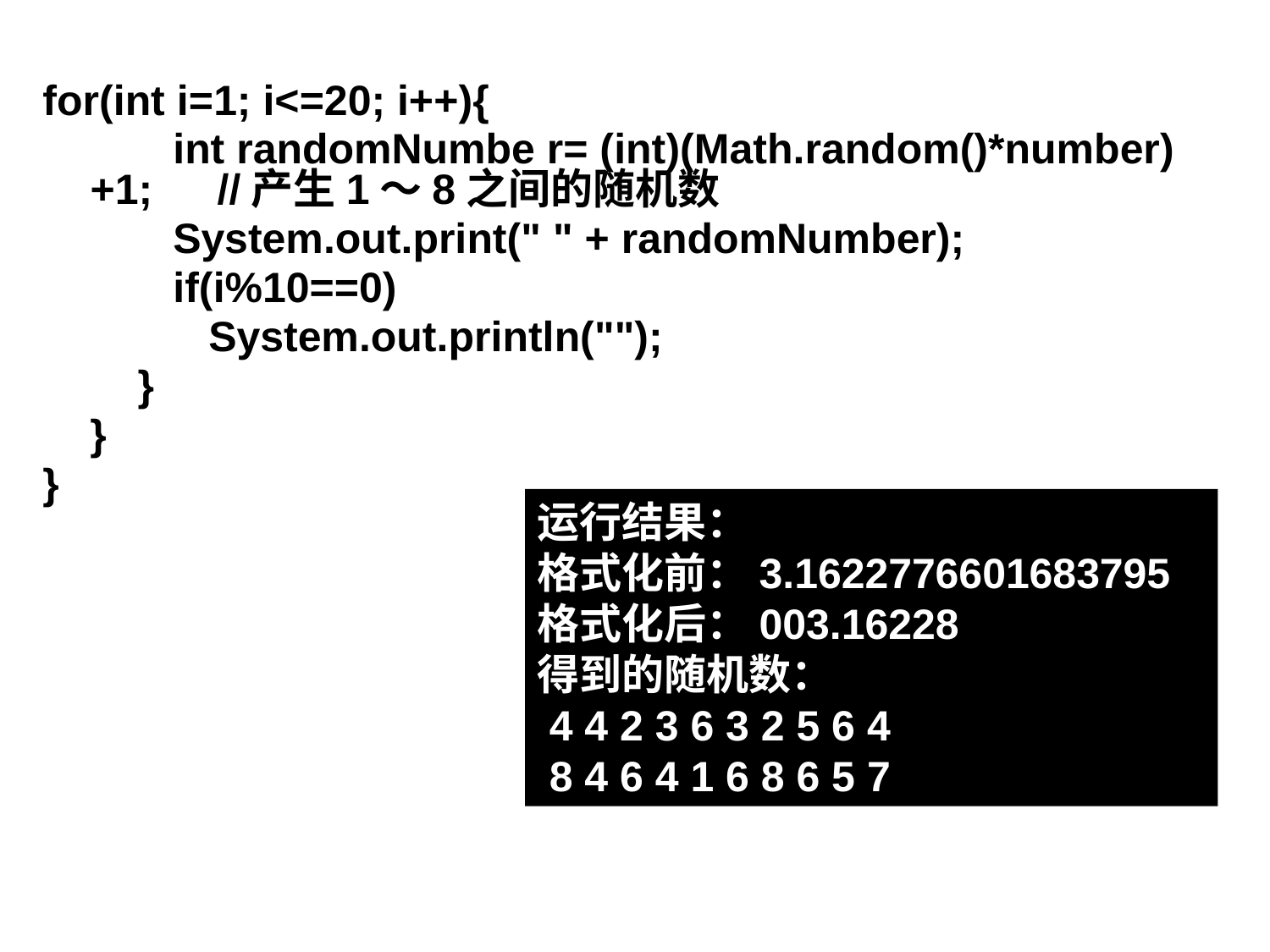

for(int i=1; i<=20; i++){
           int randomNumbe r= (int)(Math.random()*number)+1;    	//产生1～8之间的随机数
           System.out.print(" " + randomNumber);
           if(i%10==0)
              System.out.println("");
        }
    }
}

运行结果：
格式化前：3.1622776601683795
格式化后：003.16228
得到的随机数：
 4 4 2 3 6 3 2 5 6 4
 8 4 6 4 1 6 8 6 5 7